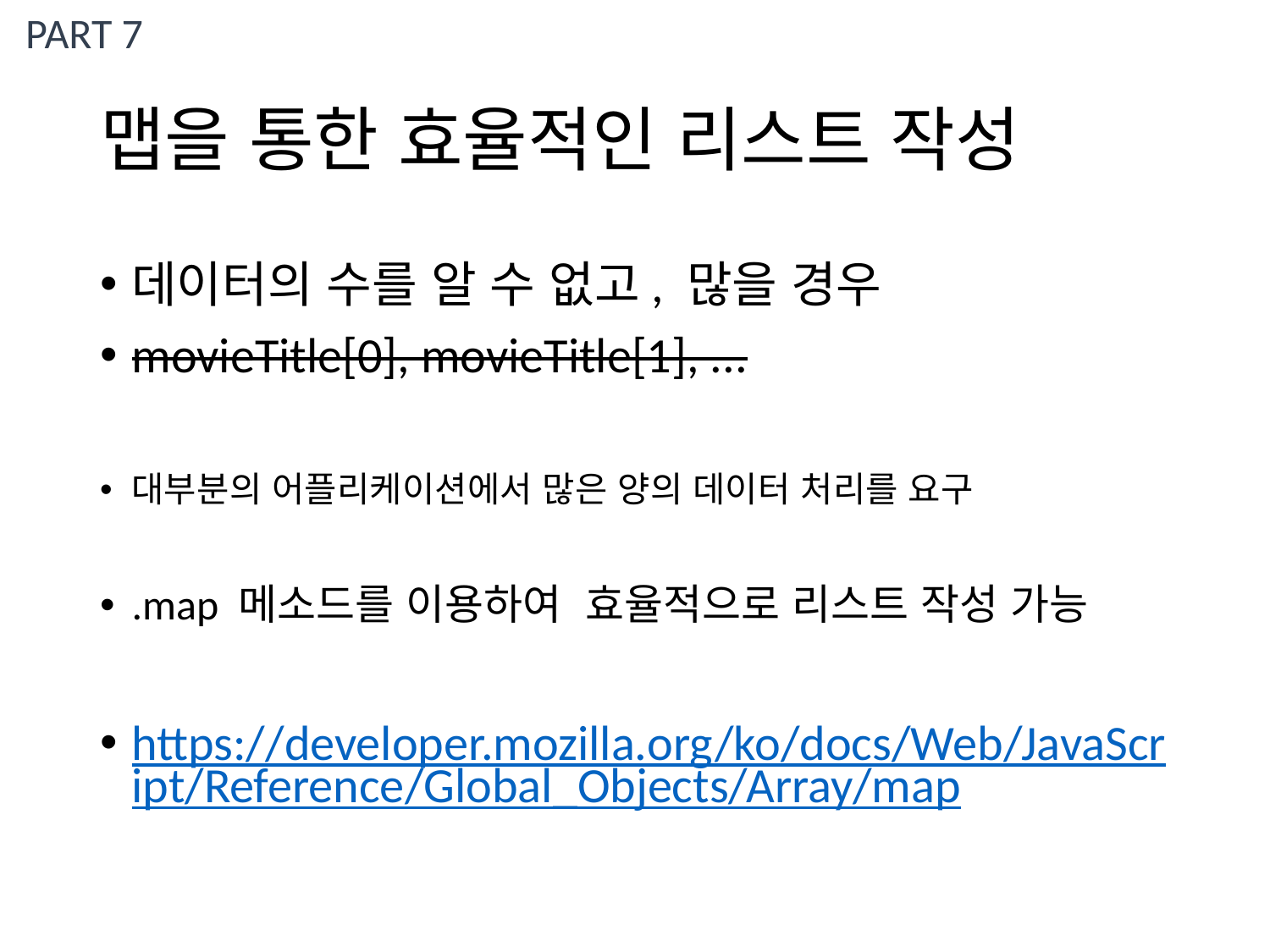

PART 7
# 맵을 통한 효율적인 리스트 작성
데이터의 수를 알 수 없고, 많을 경우
movieTitle[0], movieTitle[1], ...

대부분의 어플리케이션에서 많은 양의 데이터 처리를 요구

.map 메소드를 이용하여  효율적으로 리스트 작성 가능

https://developer.mozilla.org/ko/docs/Web/JavaScript/Reference/Global_Objects/Array/map